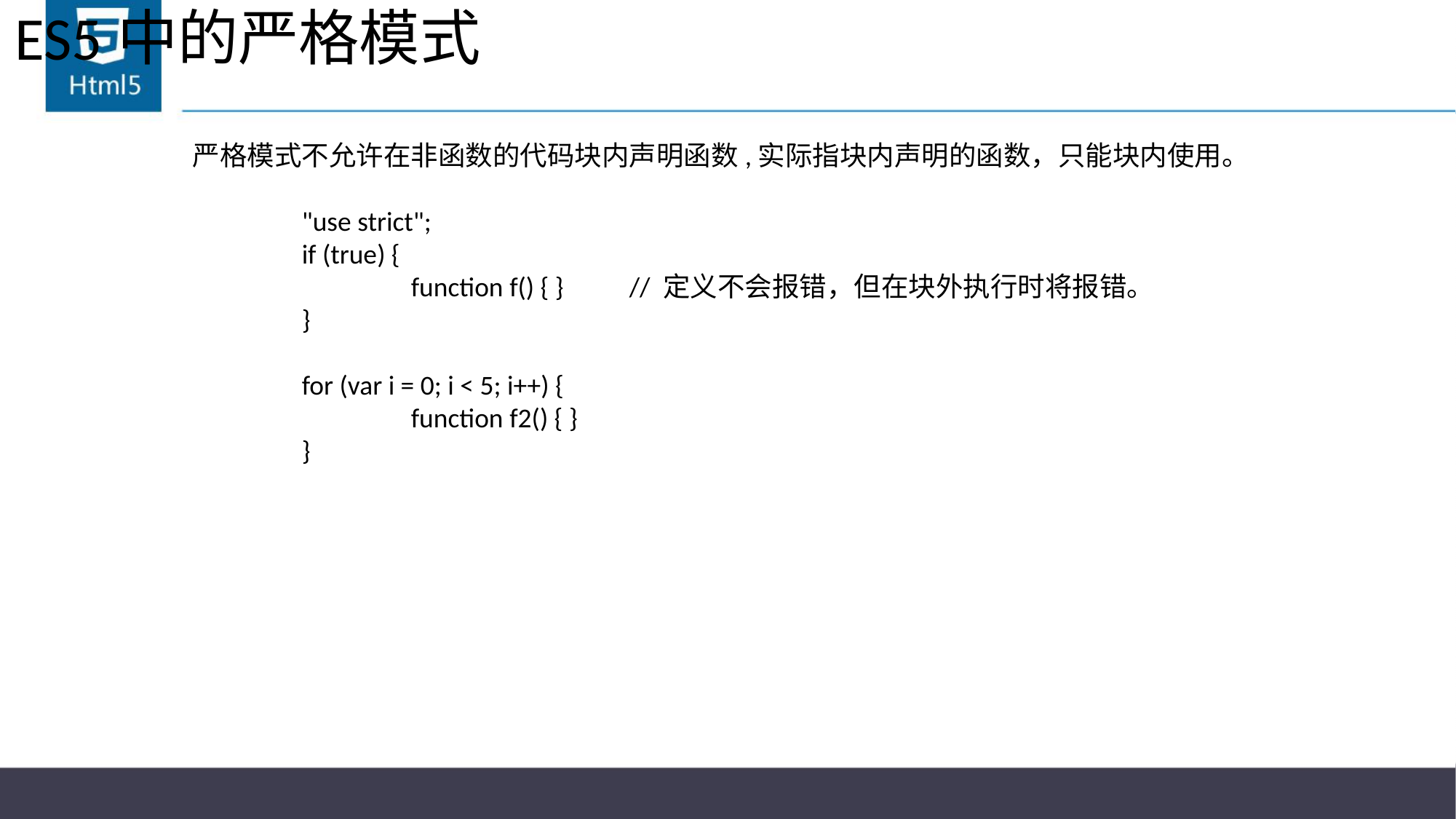

# ES5中的严格模式
严格模式不允许在非函数的代码块内声明函数,实际指块内声明的函数，只能块内使用。

	"use strict";
	if (true) {
		function f() { }	// 定义不会报错，但在块外执行时将报错。
	}

	for (var i = 0; i < 5; i++) {
		function f2() { }
	}